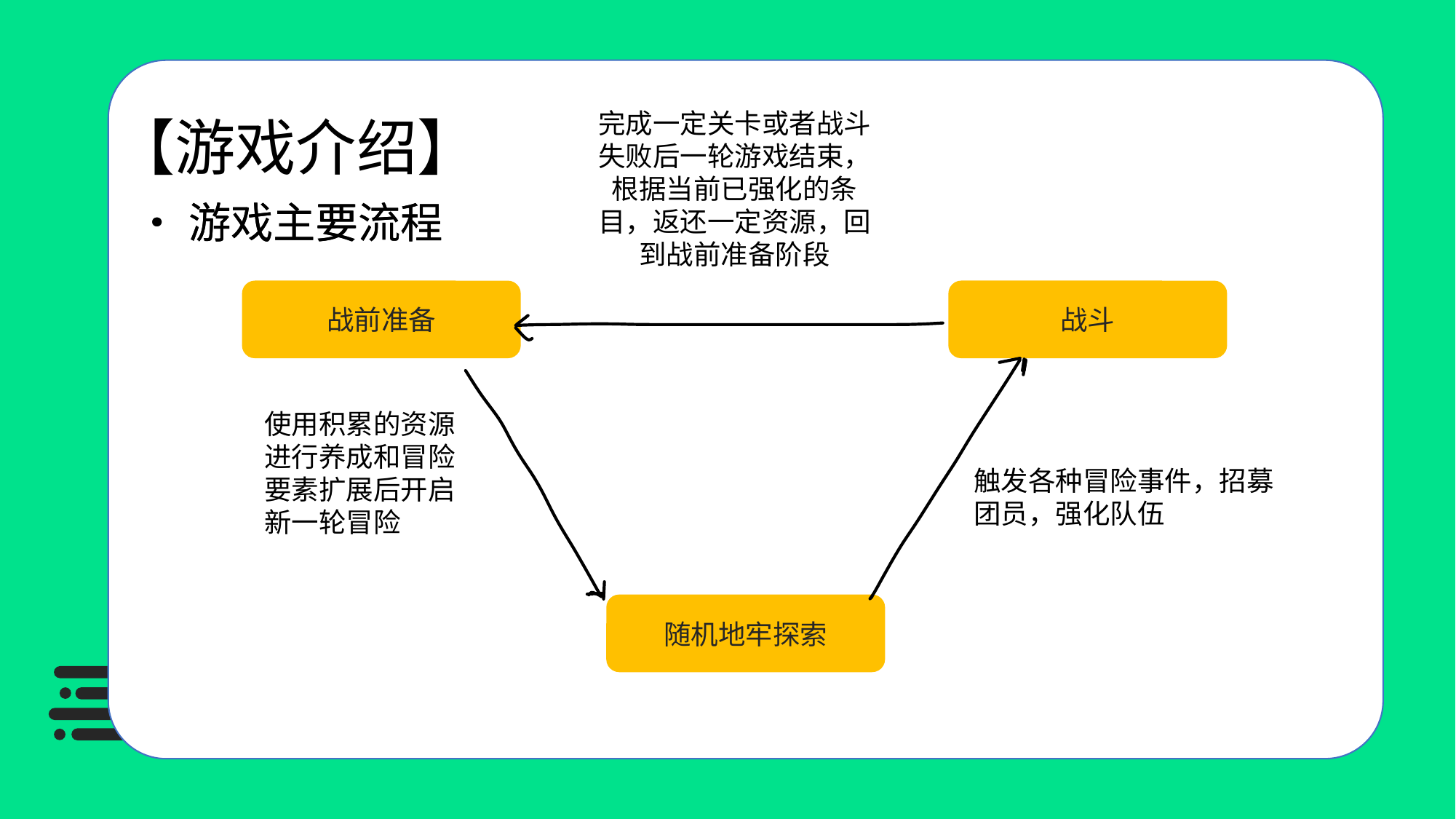

完成一定关卡或者战斗失败后一轮游戏结束，根据当前已强化的条目，返还一定资源，回到战前准备阶段
【游戏介绍】
•游戏主要流程
•游戏主要流程

战前准备

战斗

使用积累的资源进行养成和冒险要素扩展后开启新一轮冒险
触发各种冒险事件，招募团员，强化队伍

随机地牢探索